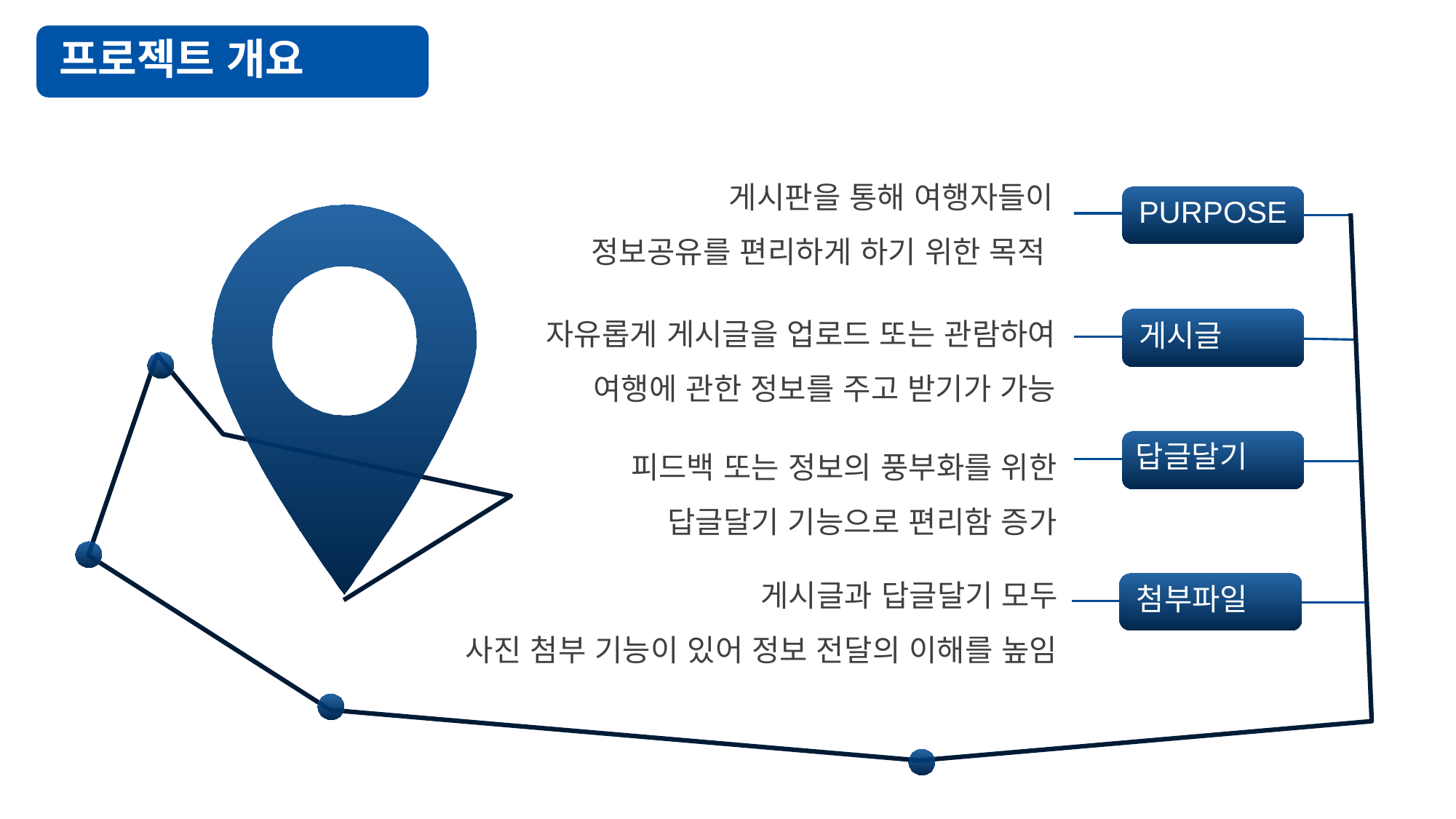

프로젝트 개요
게시판을 통해 여행자들이
정보공유를 편리하게 하기 위한 목적

PURPOSE

자유롭게 게시글을 업로드 또는 관람하여
여행에 관한 정보를 주고 받기가 가능

게시글

피드백 또는 정보의 풍부화를 위한
답글달기 기능으로 편리함 증가

답글달기

게시글과 답글달기 모두
사진 첨부 기능이 있어 정보 전달의 이해를 높임

첨부파일